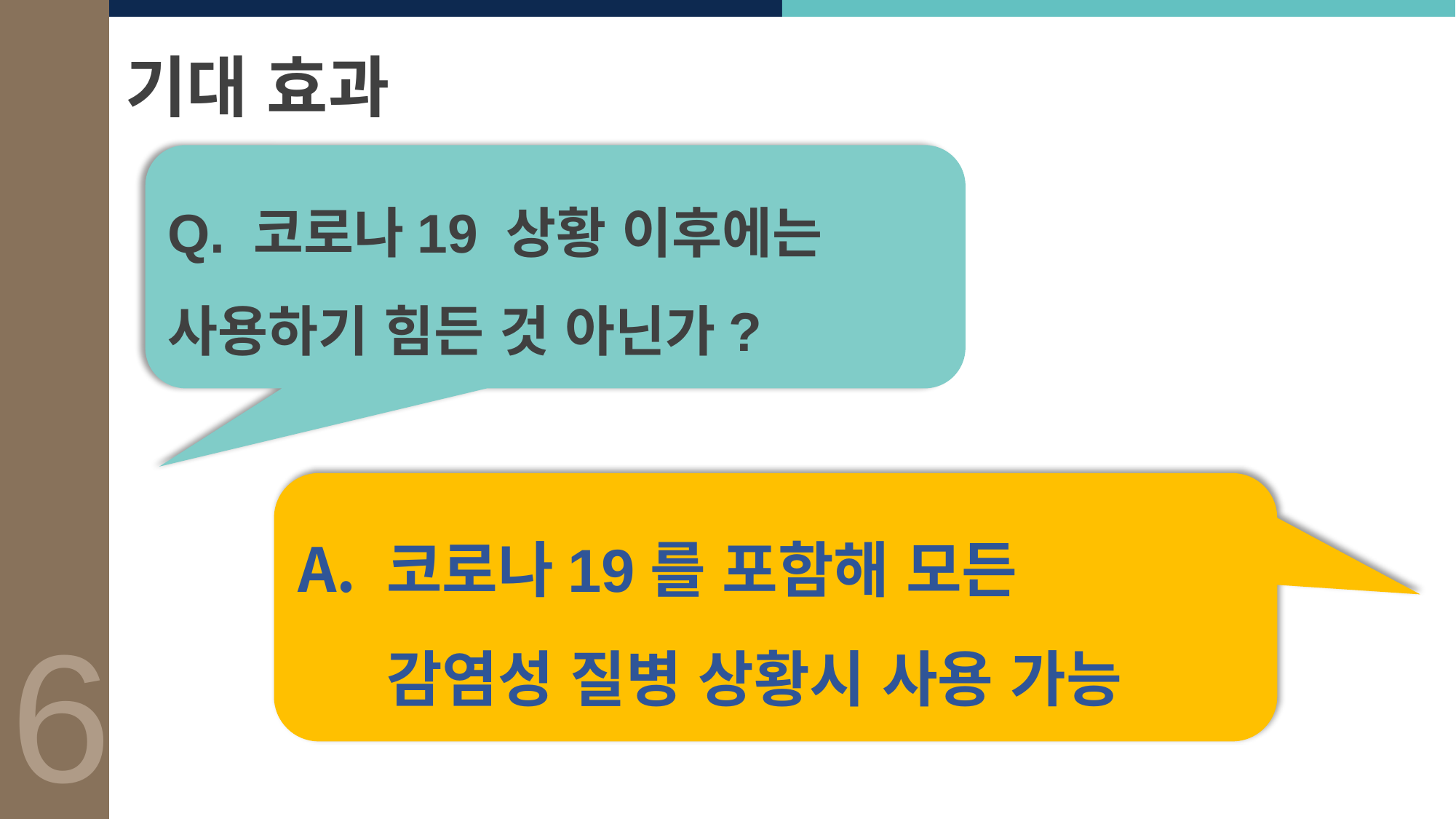

기대 효과

6
Q. 코로나19 상황 이후에는
사용하기 힘든 것 아닌가?
코로나19를 포함해 모든
감염성 질병 상황시 사용 가능